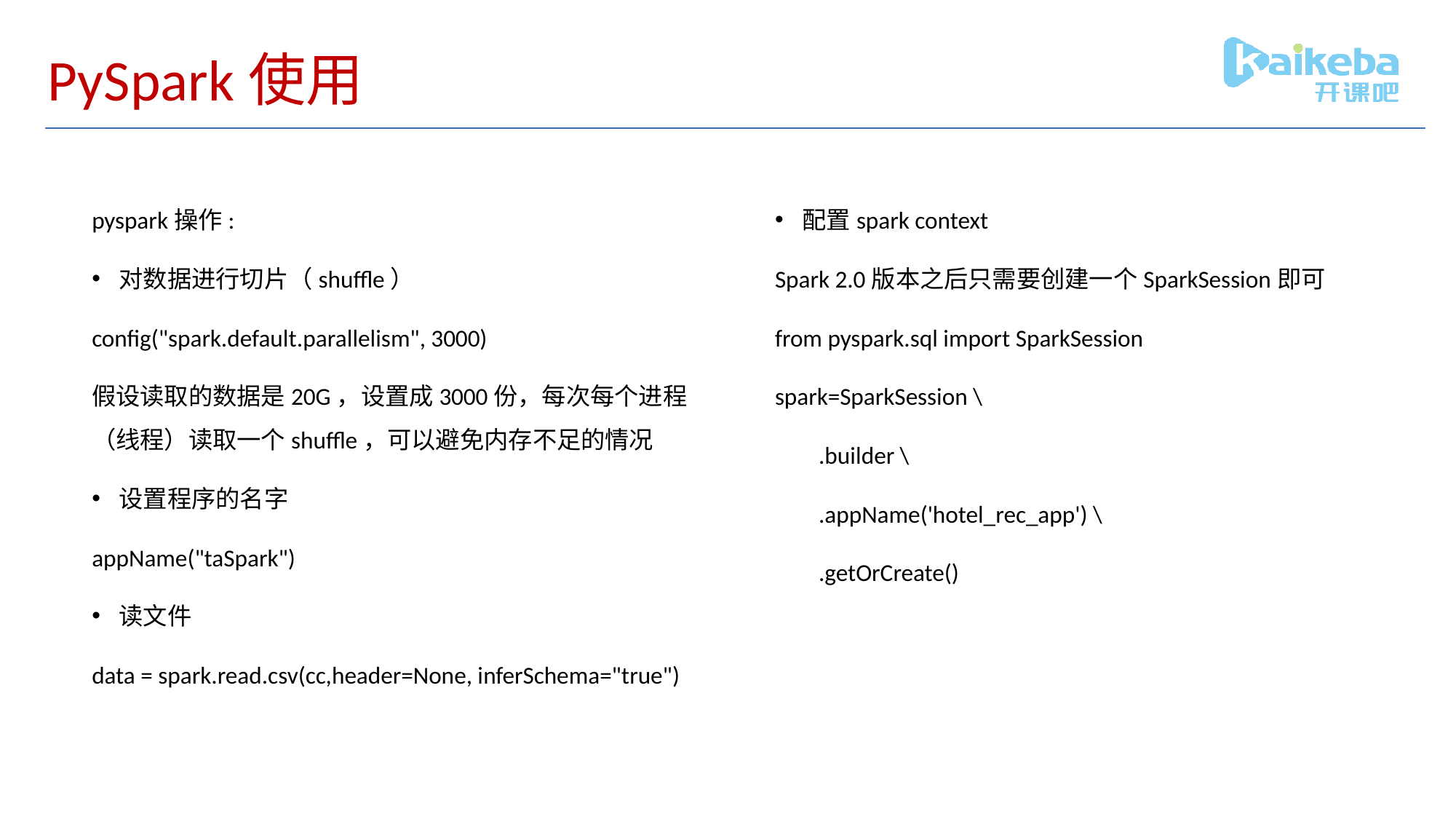

# PySpark使用
pyspark操作:
对数据进行切片（shuffle）
config("spark.default.parallelism", 3000)
假设读取的数据是20G，设置成3000份，每次每个进程（线程）读取一个shuffle，可以避免内存不足的情况
设置程序的名字
appName("taSpark")
读文件
data = spark.read.csv(cc,header=None, inferSchema="true")
配置spark context
Spark 2.0版本之后只需要创建一个SparkSession即可
from pyspark.sql import SparkSession
spark=SparkSession \
        .builder \
        .appName('hotel_rec_app') \
        .getOrCreate()